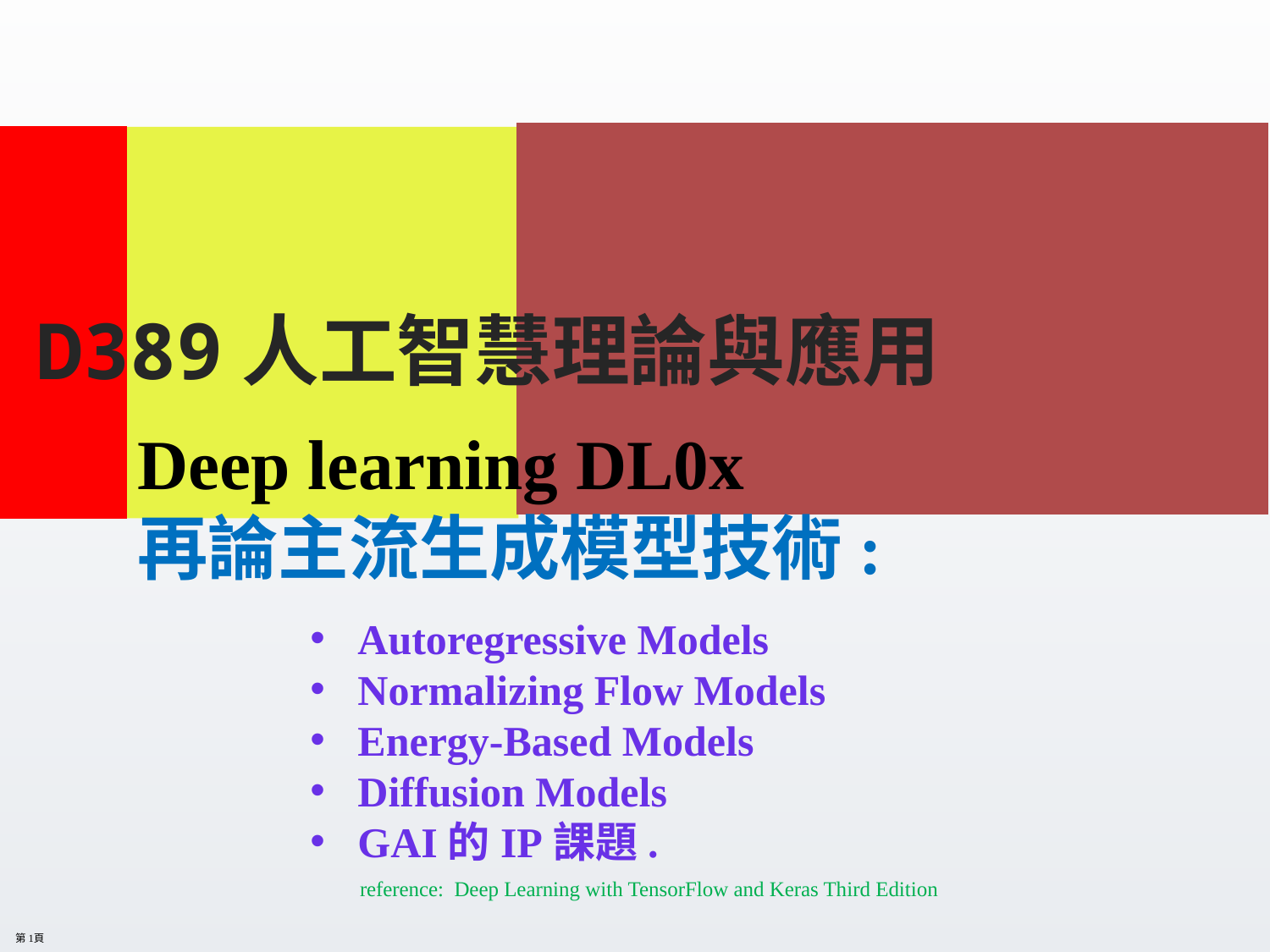

# Deep learning DL0x 再論主流生成模型技術: reference:  Deep Learning with TensorFlow and Keras Third Edition
D389人工智慧理論與應用
Autoregressive Models
Normalizing Flow Models
Energy-Based Models
Diffusion Models
GAI的IP課題.